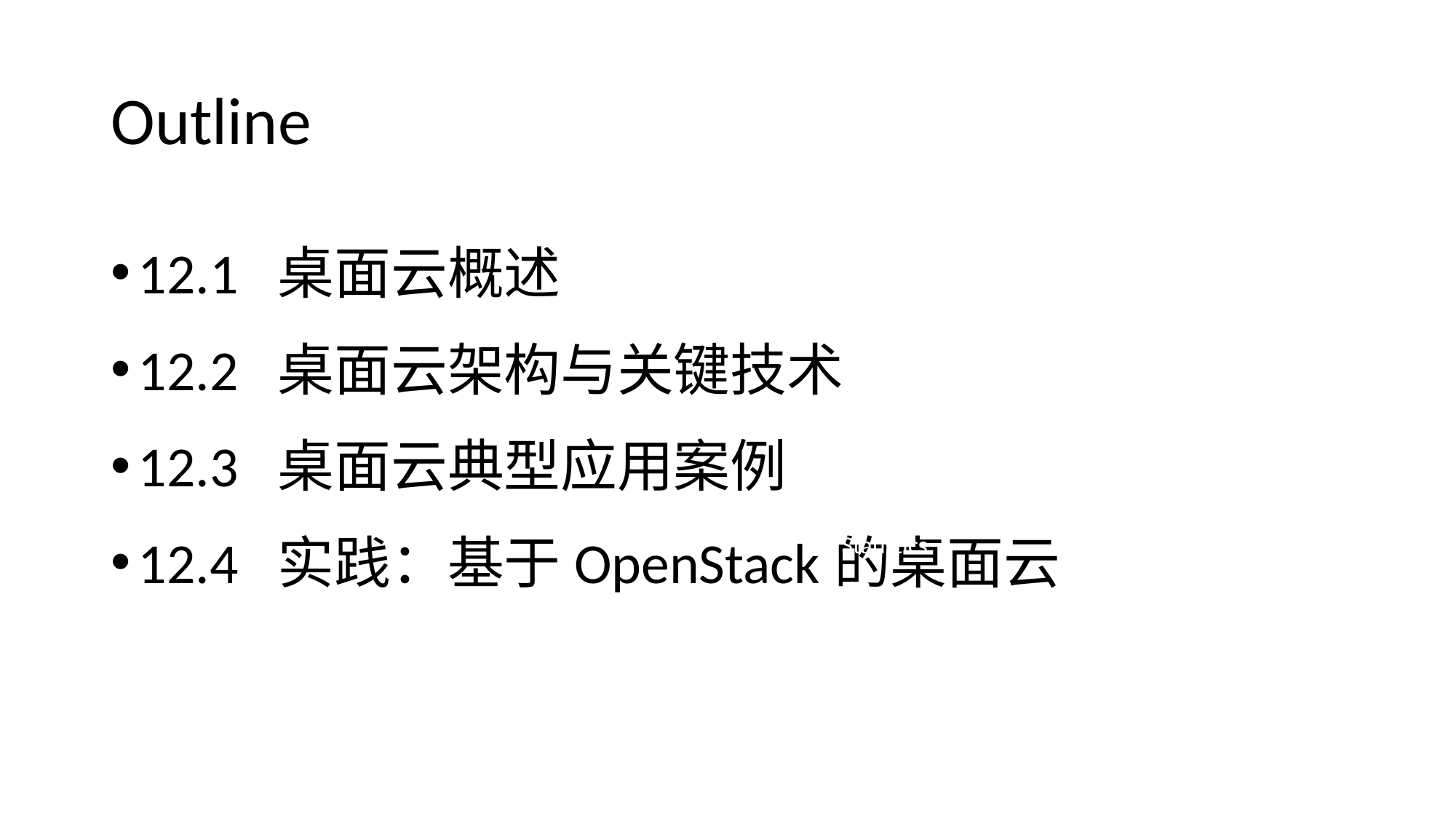

# Outline
12.1  桌面云概述
12.2  桌面云架构与关键技术
12.3  桌面云典型应用案例
12.4  实践：基于OpenStack的桌面云

Domain expertise
Data Science
Mathematics
Statistics
Machine Learning
Data engineering